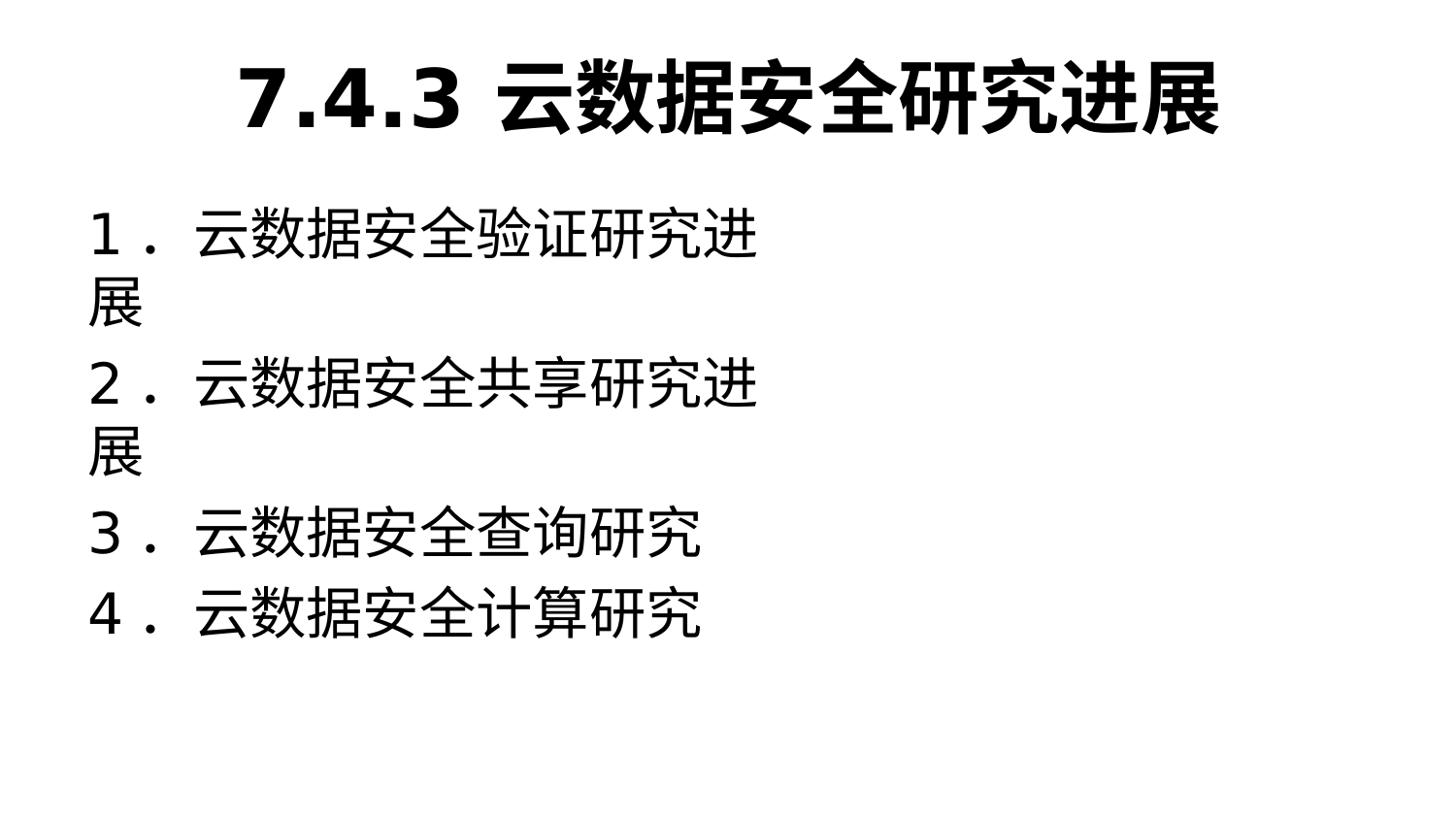

# 7.4.3	云数据安全研究进展
1．云数据安全验证研究进展
2．云数据安全共享研究进展
3．云数据安全查询研究
4．云数据安全计算研究